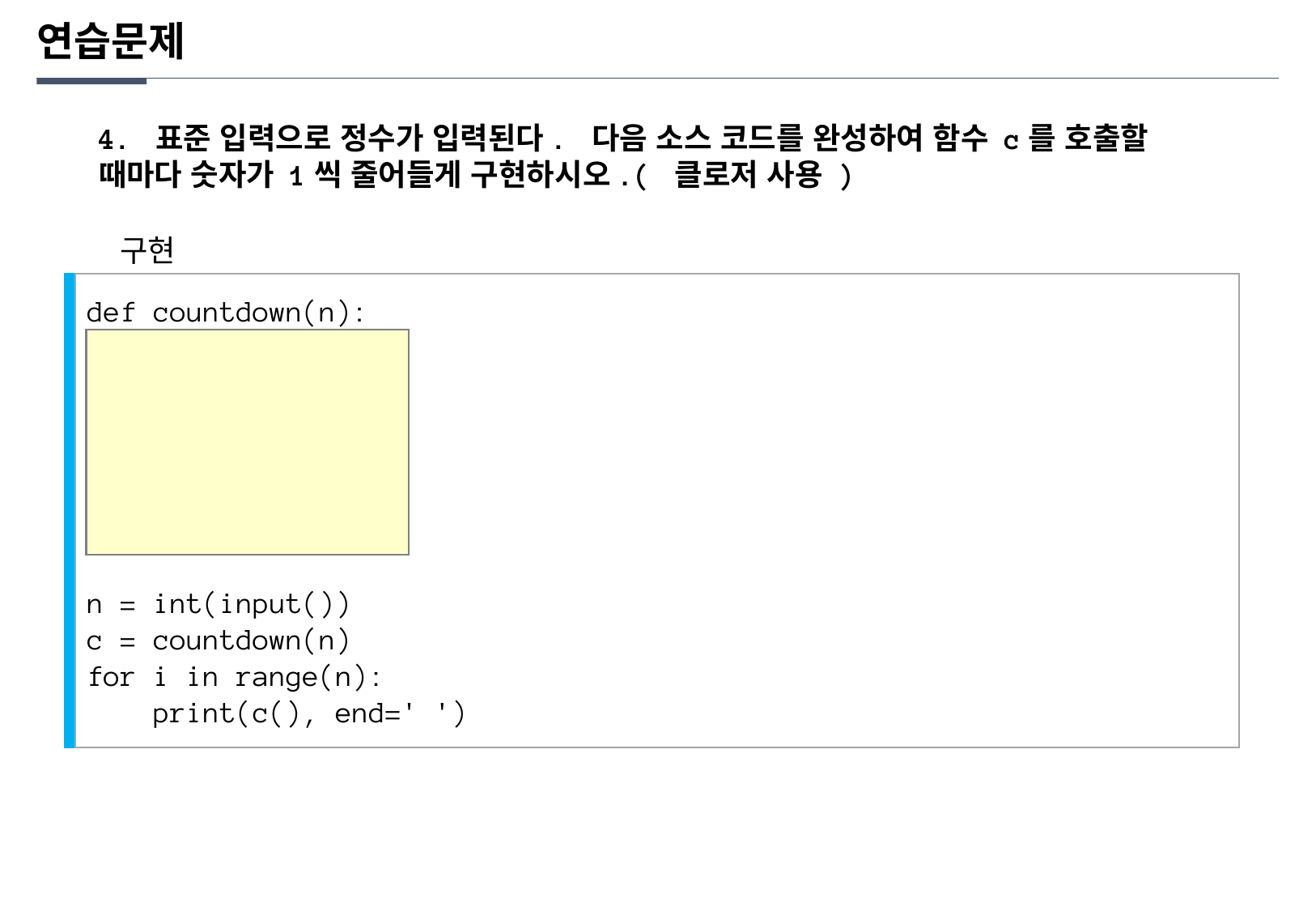

연습문제
4. 표준 입력으로 정수가 입력된다. 다음 소스 코드를 완성하여 함수 c를 호출할 때마다 숫자가 1씩 줄어들게 구현하시오.( 클로저 사용 )
구현

def countdown(n):
    i = n+1
    def count():
        nonlocal i
        i -= 1
        return i
    return count

n = int(input())
c = countdown(n)
for i in range(n):
    print(c(), end=' ')